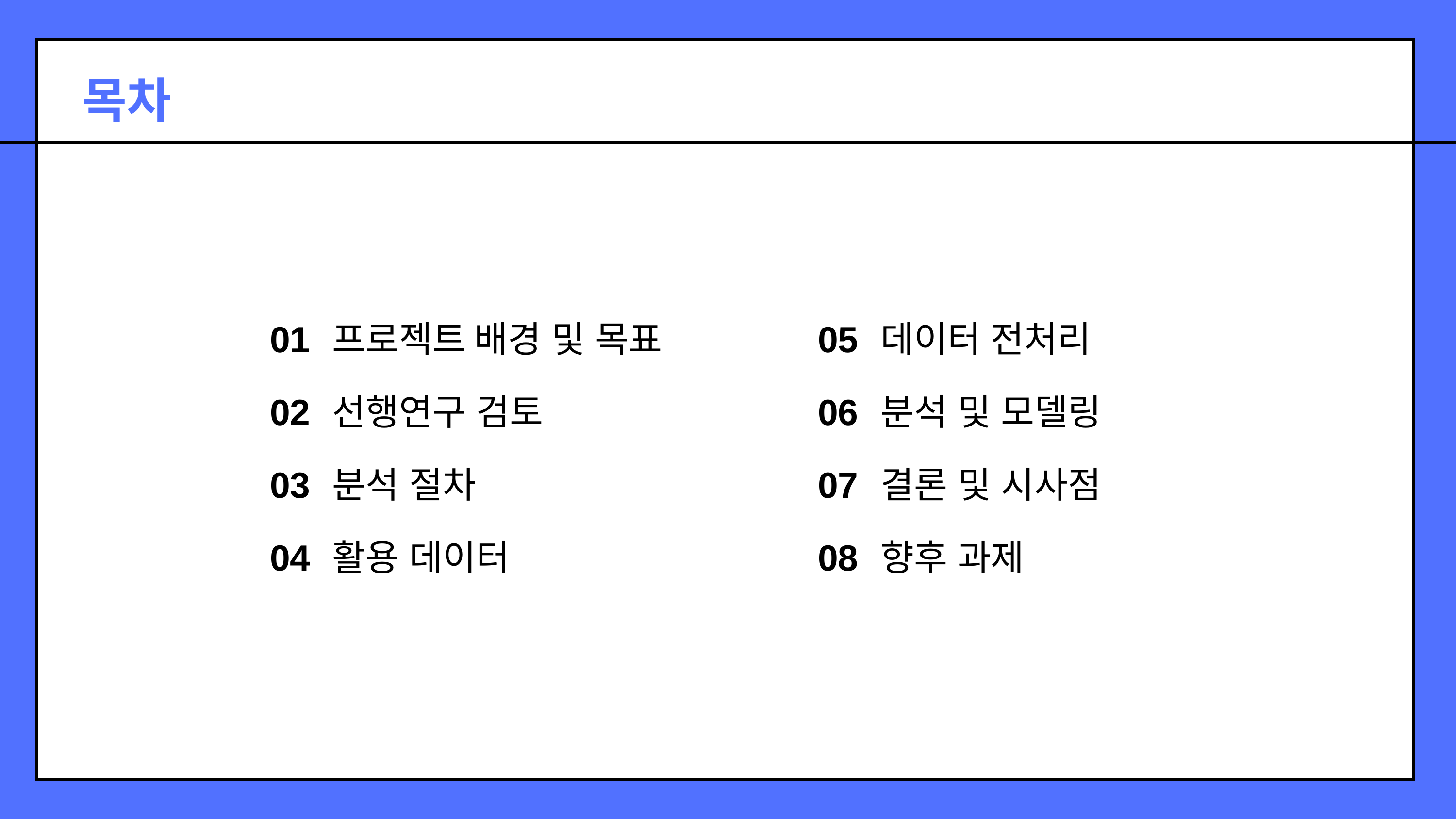

목차

01
02
03
04
프로젝트 배경 및 목표
선행연구 검토
분석 절차
활용 데이터
05
06
07
08
데이터 전처리
분석 및 모델링
결론 및 시사점
향후 과제